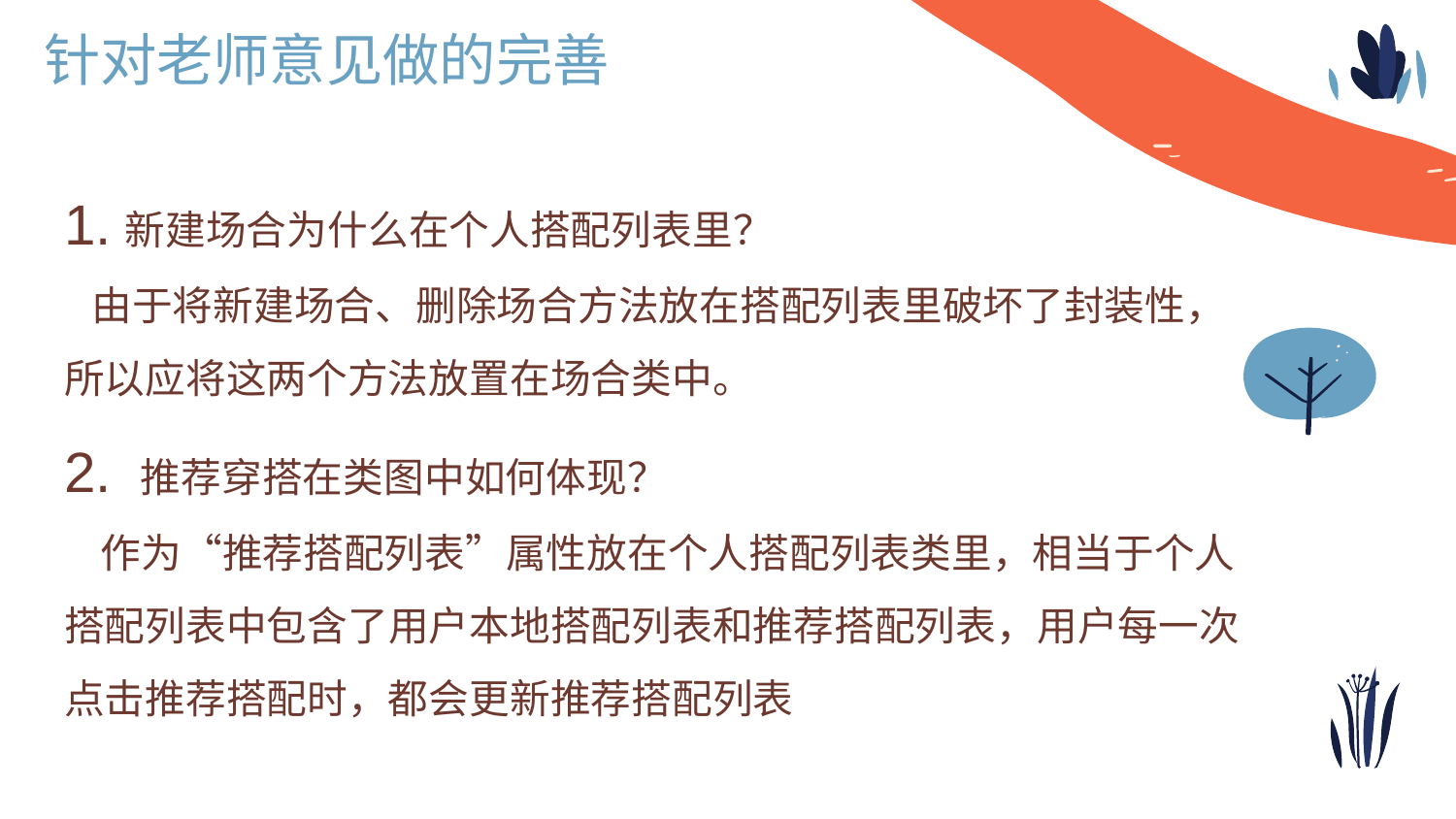

针对老师意见做的完善

1.新建场合为什么在个人搭配列表里？
  由于将新建场合、删除场合方法放在搭配列表里破坏了封装性，所以应将这两个方法放置在场合类中。
2. 推荐穿搭在类图中如何体现？
   作为“推荐搭配列表”属性放在个人搭配列表类里，相当于个人搭配列表中包含了用户本地搭配列表和推荐搭配列表，用户每一次点击推荐搭配时，都会更新推荐搭配列表